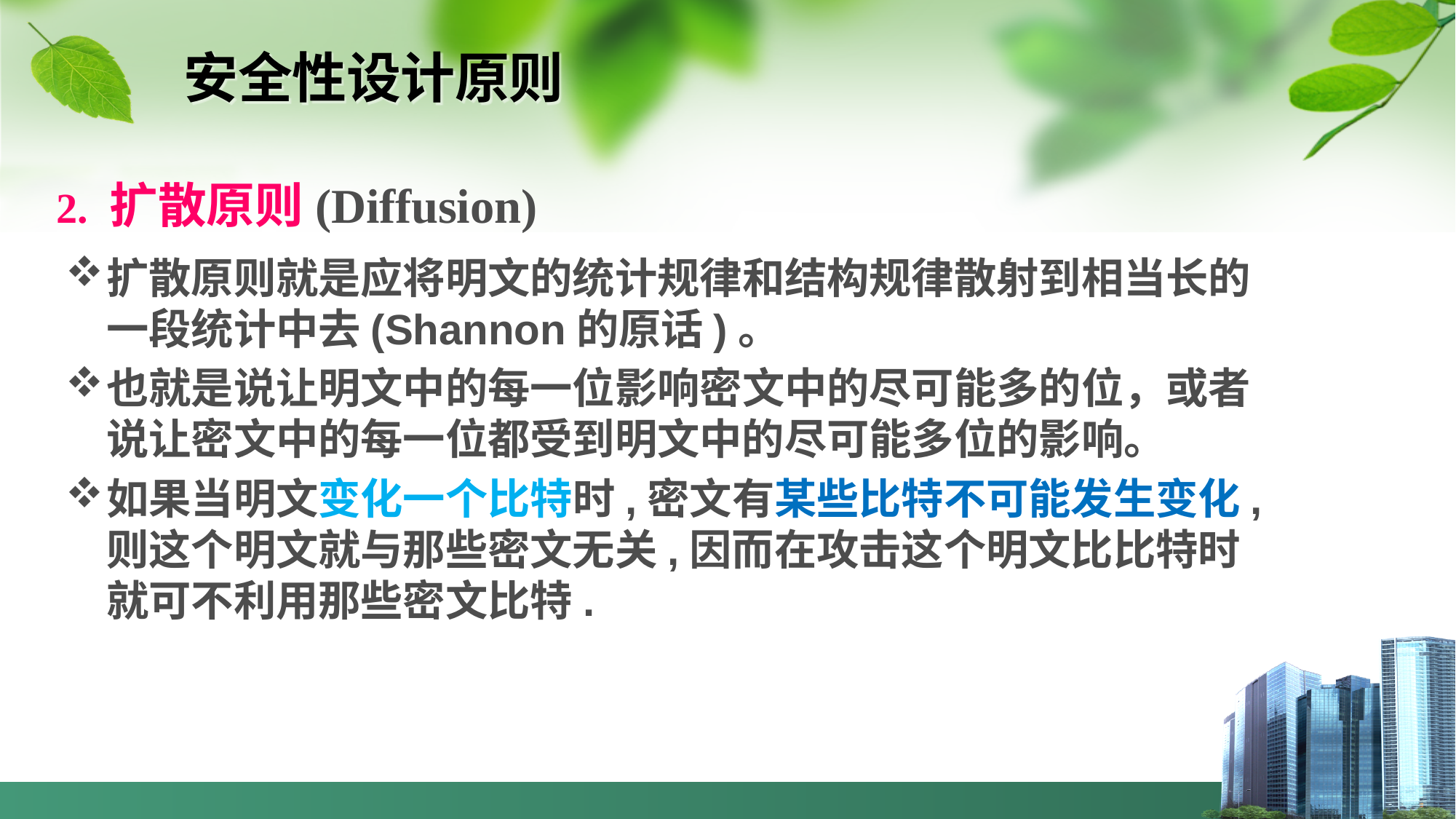

# 安全性设计原则
2. 扩散原则(Diffusion)
扩散原则就是应将明文的统计规律和结构规律散射到相当长的一段统计中去(Shannon的原话)。
也就是说让明文中的每一位影响密文中的尽可能多的位，或者说让密文中的每一位都受到明文中的尽可能多位的影响。
如果当明文变化一个比特时,密文有某些比特不可能发生变化,则这个明文就与那些密文无关,因而在攻击这个明文比比特时就可不利用那些密文比特.